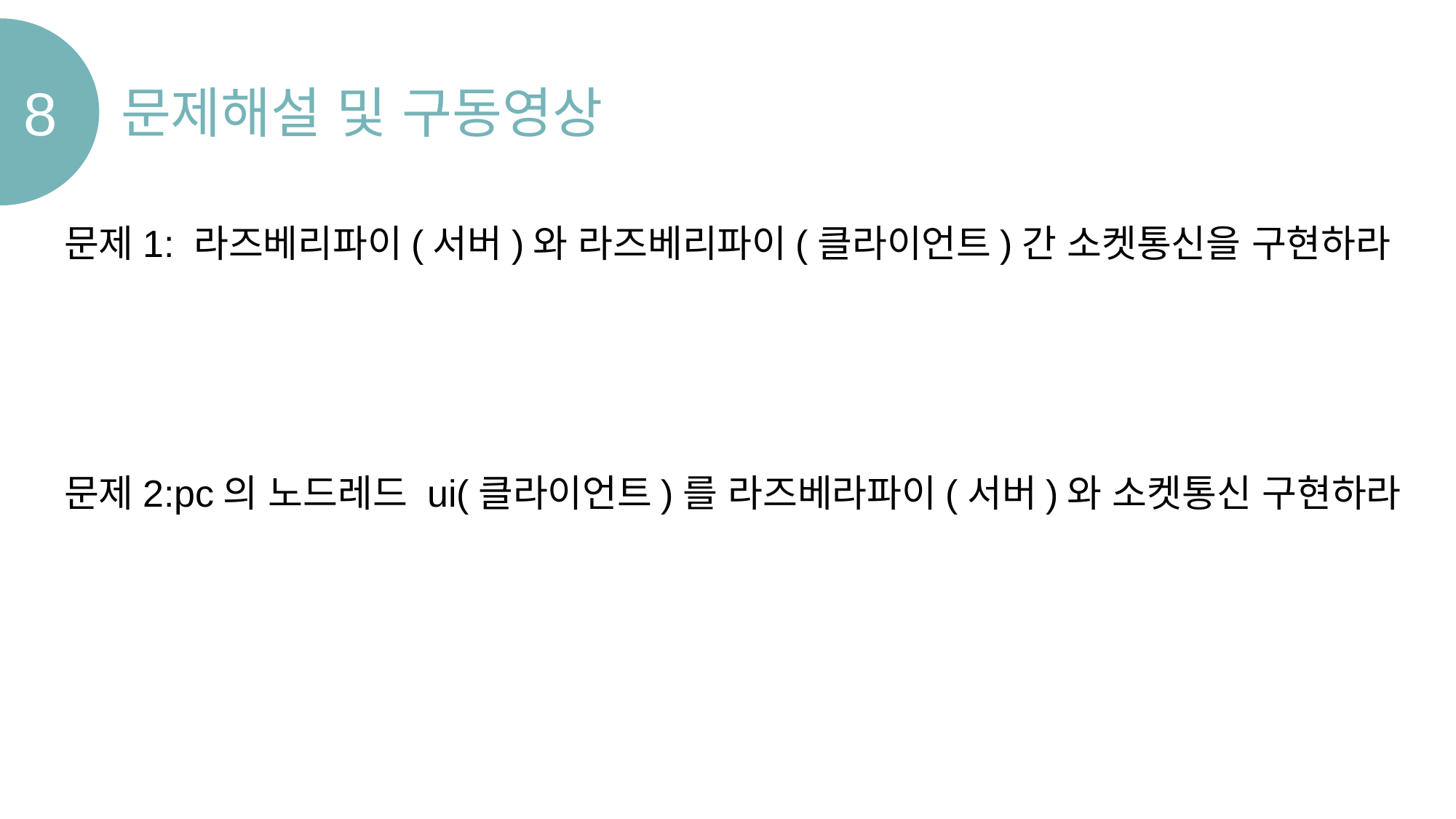

8
문제해설 및 구동영상
문제1: 라즈베리파이(서버)와 라즈베리파이(클라이언트)간 소켓통신을 구현하라
문제2:pc의 노드레드 ui(클라이언트)를 라즈베라파이(서버)와 소켓통신 구현하라